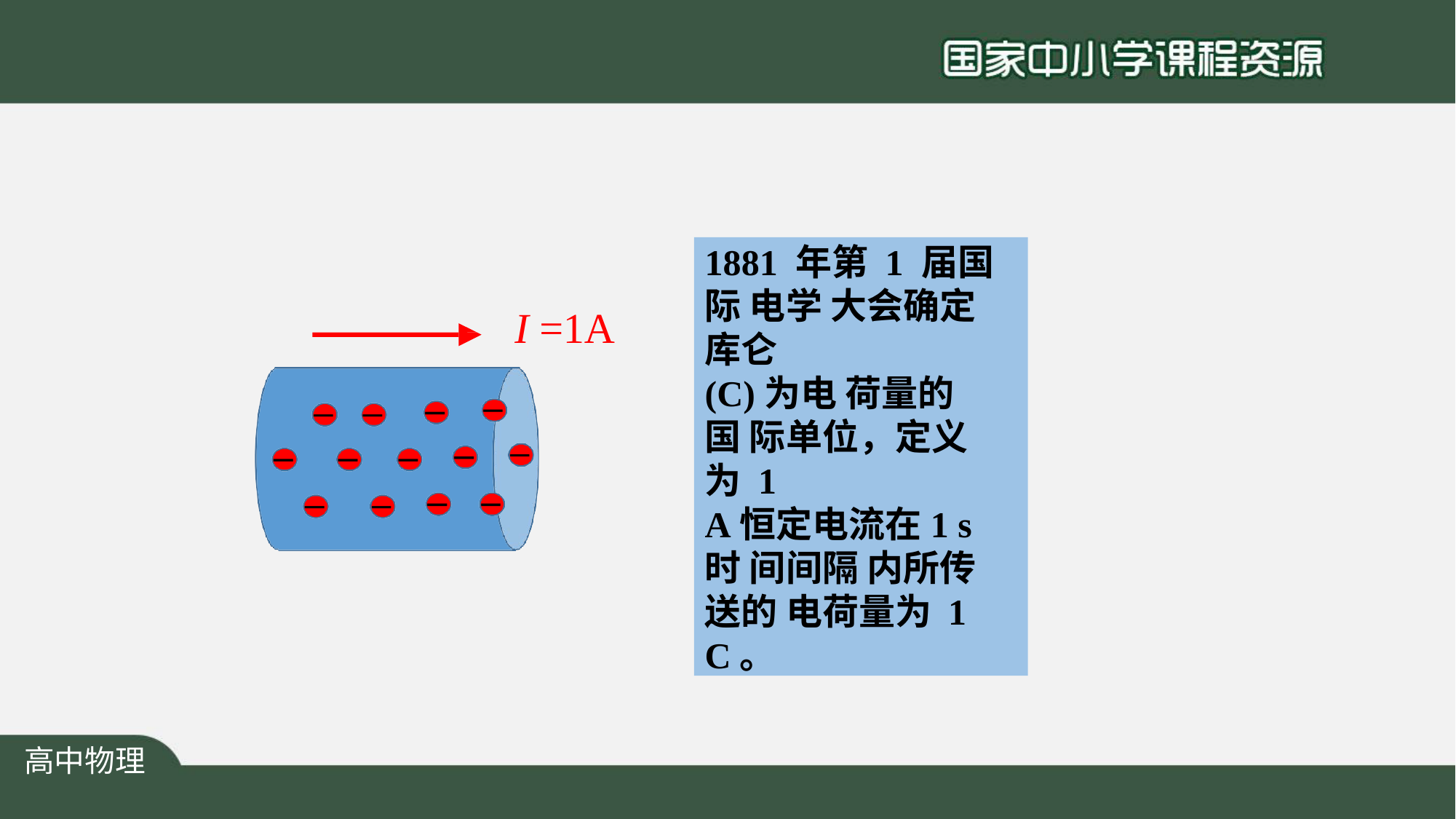

1881 年第 1 届国际 电学 大会确定库仑
(C)为电 荷量的国 际单位，定义为 1
A恒定电流在1 s时 间间隔 内所传送的 电荷量为 1 C。
# I =1A

高中物理